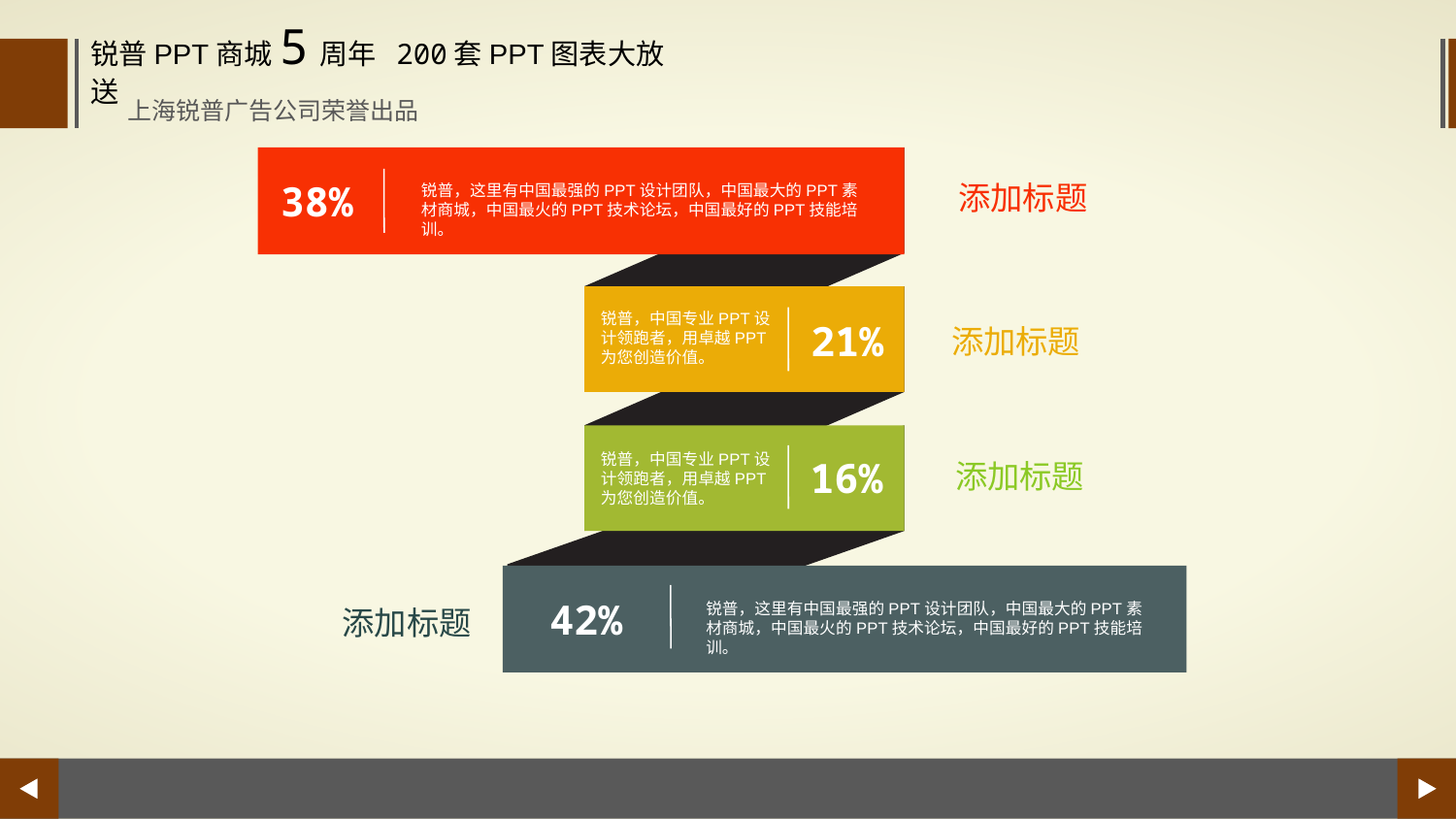

锐普PPT商城5周年  200套PPT图表大放送

上海锐普广告公司荣誉出品

38%
添加标题
锐普，这里有中国最强的PPT设计团队，中国最大的PPT素材商城，中国最火的PPT技术论坛，中国最好的PPT技能培训。

锐普，中国专业PPT设计领跑者，用卓越PPT为您创造价值。

21%
添加标题

锐普，中国专业PPT设计领跑者，用卓越PPT为您创造价值。

16%
添加标题

42%
锐普，这里有中国最强的PPT设计团队，中国最大的PPT素材商城，中国最火的PPT技术论坛，中国最好的PPT技能培训。

添加标题